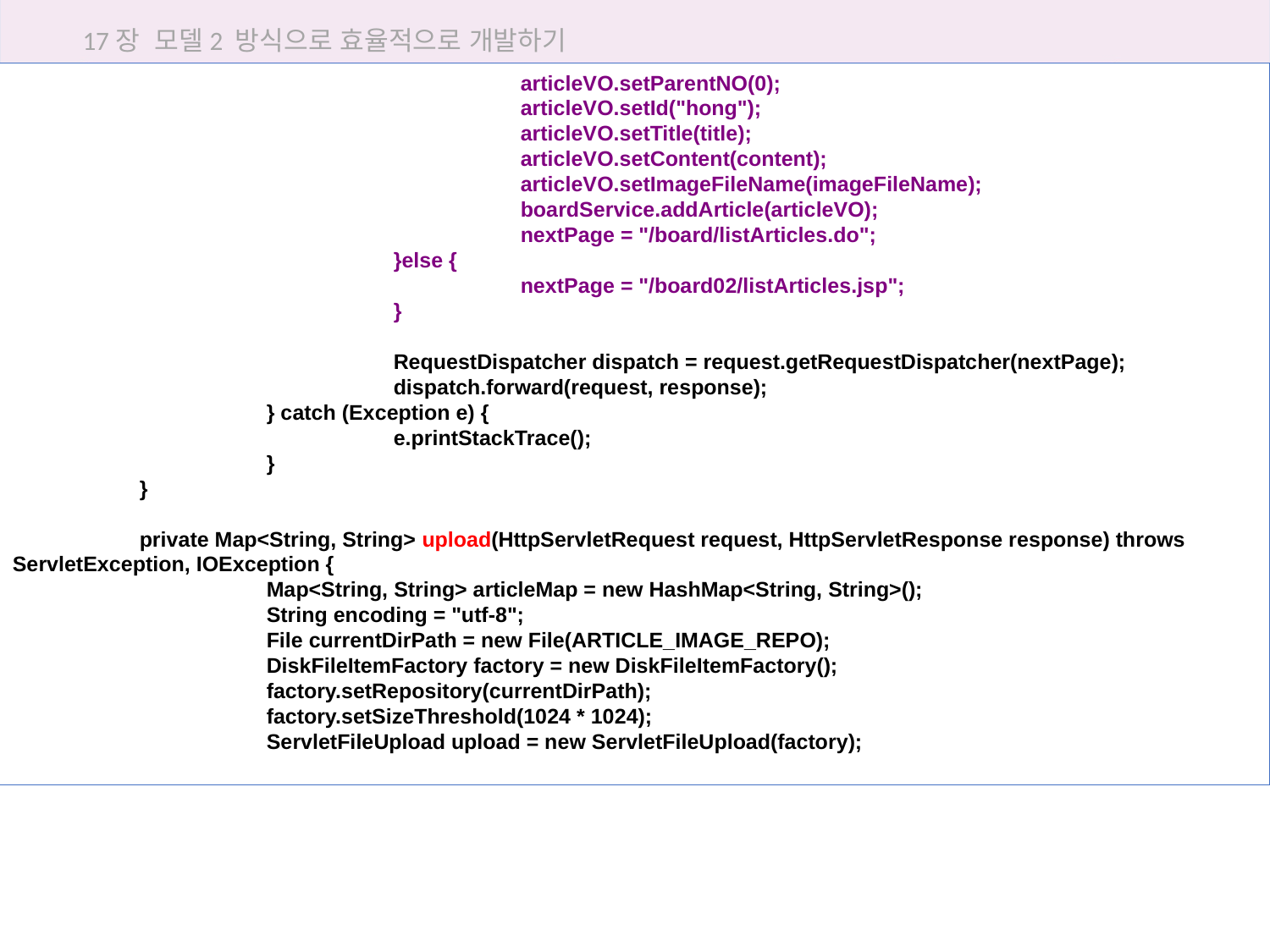

17장  모델2 방식으로 효율적으로 개발하기
				articleVO.setParentNO(0);
				articleVO.setId("hong");
				articleVO.setTitle(title);
				articleVO.setContent(content);
				articleVO.setImageFileName(imageFileName);
				boardService.addArticle(articleVO);
				nextPage = "/board/listArticles.do";
			}else {
				nextPage = "/board02/listArticles.jsp";
			}

			RequestDispatcher dispatch = request.getRequestDispatcher(nextPage);
			dispatch.forward(request, response);
		} catch (Exception e) {
			e.printStackTrace();
		}
	}

	private Map<String, String> upload(HttpServletRequest request, HttpServletResponse response) throws ServletException, IOException {
		Map<String, String> articleMap = new HashMap<String, String>();
		String encoding = "utf-8";
		File currentDirPath = new File(ARTICLE_IMAGE_REPO);
		DiskFileItemFactory factory = new DiskFileItemFactory();
		factory.setRepository(currentDirPath);
		factory.setSizeThreshold(1024 * 1024);
		ServletFileUpload upload = new ServletFileUpload(factory);

17.4 모델2로 답변형 게시판 구현하기